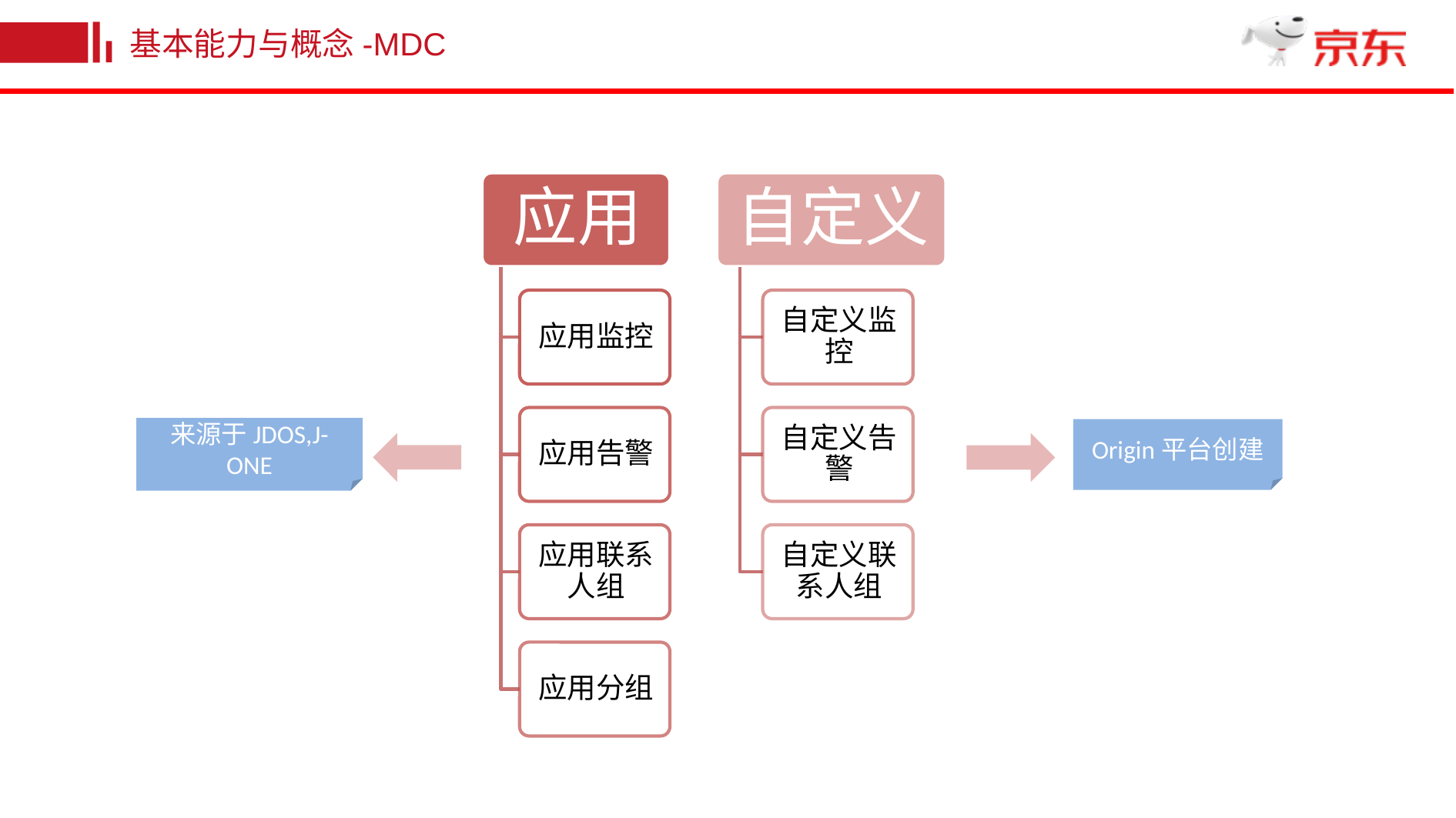

基本能力与概念-MDC
应用
应用监控
应用告警
应用联系人组
应用分组
自定义
自定义监控
自定义告警
自定义联系人组
来源于JDOS,J-ONE
Origin平台创建